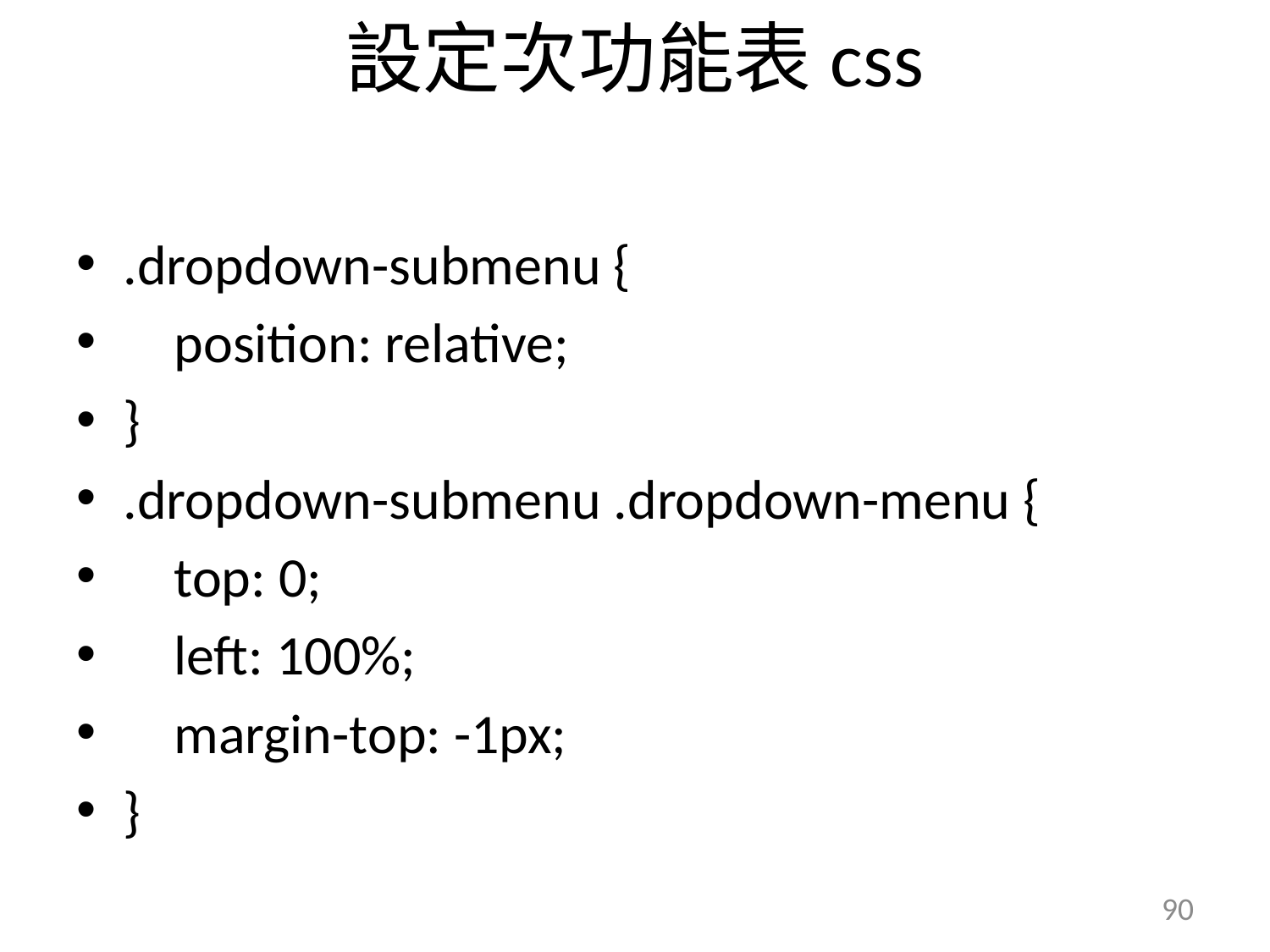

# 設定次功能表css
.dropdown-submenu {
    position: relative;
}
.dropdown-submenu .dropdown-menu {
    top: 0;
    left: 100%;
    margin-top: -1px;
}
90